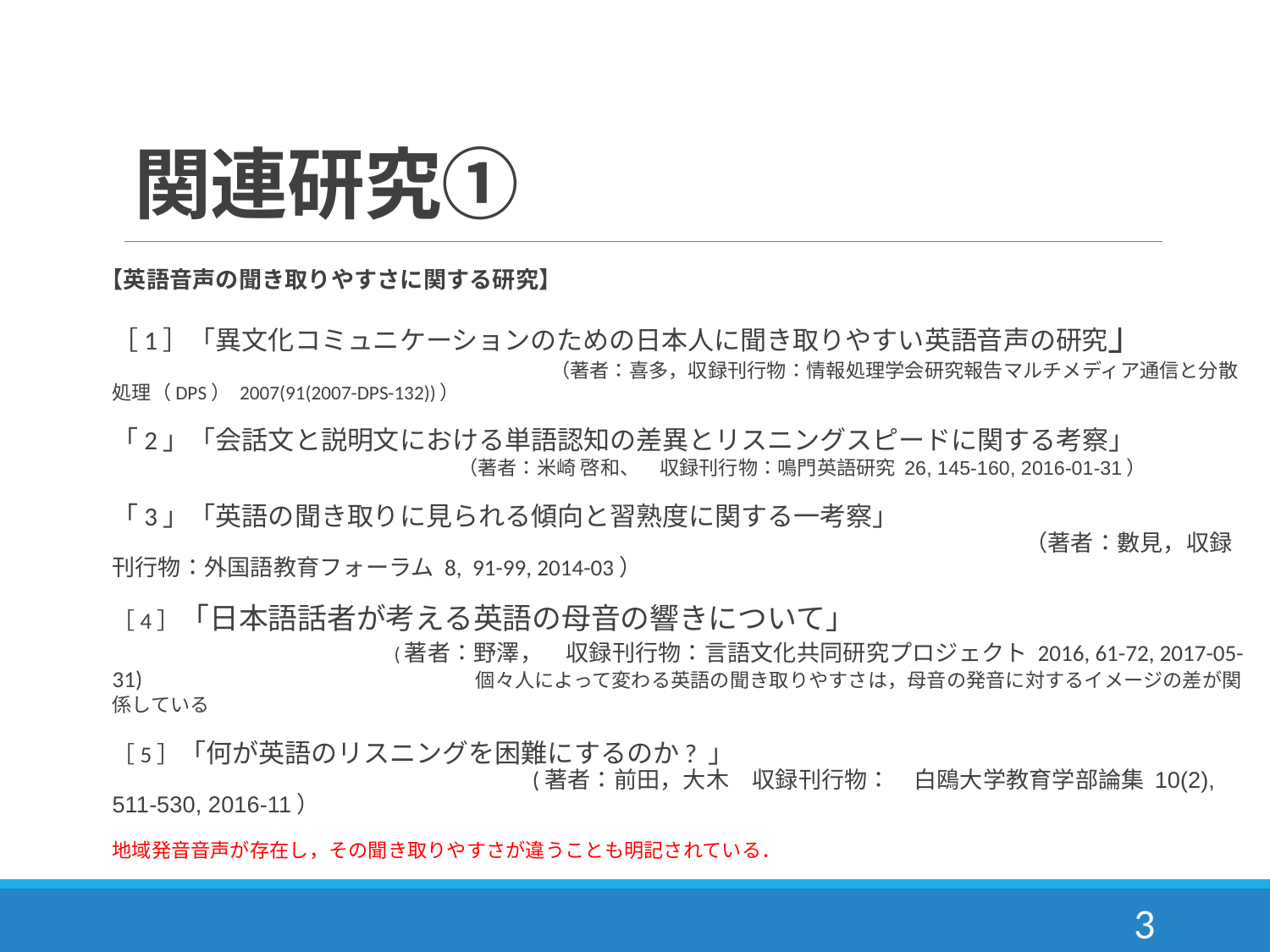

# 関連研究①
【英語音声の聞き取りやすさに関する研究】
［1］「異文化コミュニケーションのための日本人に聞き取りやすい英語音声の研究」　　　　　　　　　　　　　　　　　　　　　　（著者：喜多，収録刊行物：情報処理学会研究報告マルチメディア通信と分散処理（DPS） 2007(91(2007-DPS-132))）
「2」「会話文と説明文における単語認知の差異とリスニングスピードに関する考察」　　　　　　　　　　　　　　　　　　　（著者：米崎 啓和、　収録刊行物：鳴門英語研究 26, 145-160, 2016-01-31）
「3」「英語の聞き取りに見られる傾向と習熟度に関する一考察」　　　　　　　　　　　　　　　　　　　　　　　　　　　　　　　　　　　　　　　　　　　　　　　　　　　　　　　　　　　　　　　　　　　　　　　　　　　　（著者：數見，収録刊行物：外国語教育フォーラム 8,  91-99, 2014-03）
［4］「日本語話者が考える英語の母音の響きについて」                                                                                                      (著者：野澤，　収録刊行物：言語文化共同研究プロジェクト 2016, 61-72, 2017-05-31) 　　　　　　　　　　　　　　個々人によって変わる英語の聞き取りやすさは，母音の発音に対するイメージの差が関係している
［5］「何が英語のリスニングを困難にするのか? 」　　　　　　　　　　　　　　　　　　　　　　　　　　　　　　　　　　　　　　　(著者：前田，大木　収録刊行物：　白鴎大学教育学部論集 10(2), 511-530, 2016-11）
地域発音音声が存在し，その聞き取りやすさが違うことも明記されている．

3